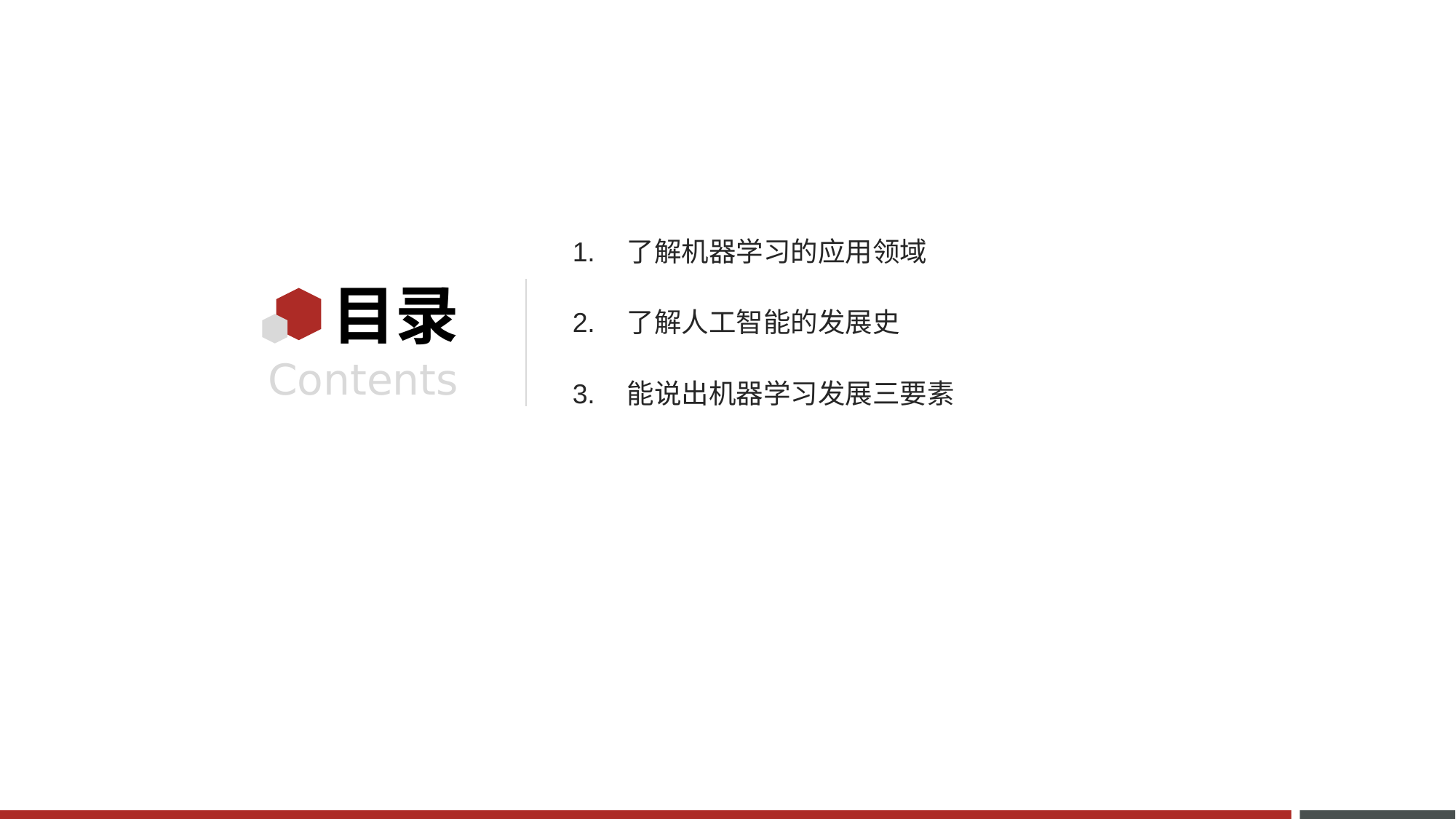

了解机器学习的应用领域
了解人工智能的发展史
能说出机器学习发展三要素